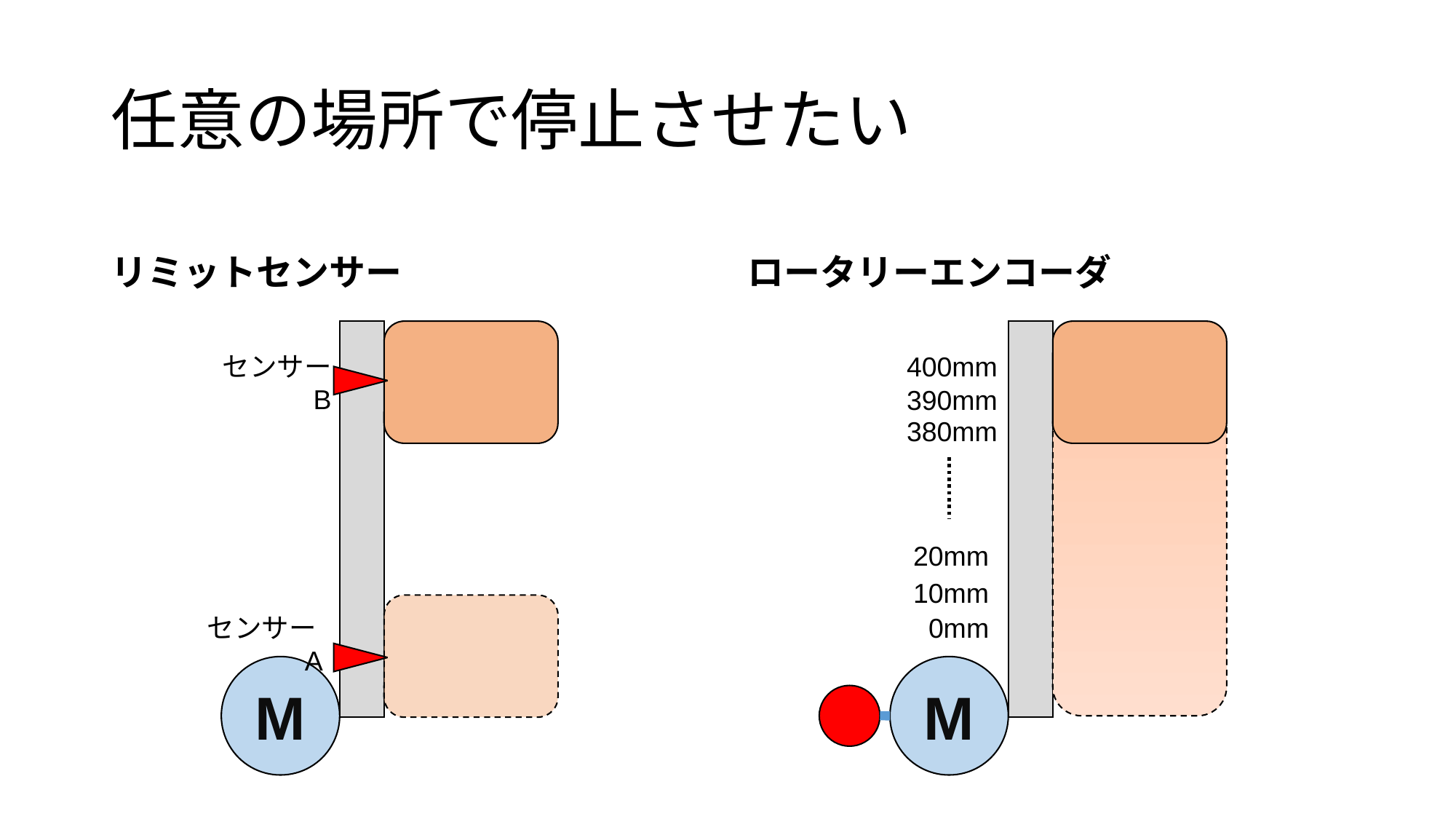

# 任意の場所で停止させたい
リミットセンサー
ロータリーエンコーダ

センサー B
400mm

390mm

380mm
20mm
10mm

センサーA
0mm

M
M